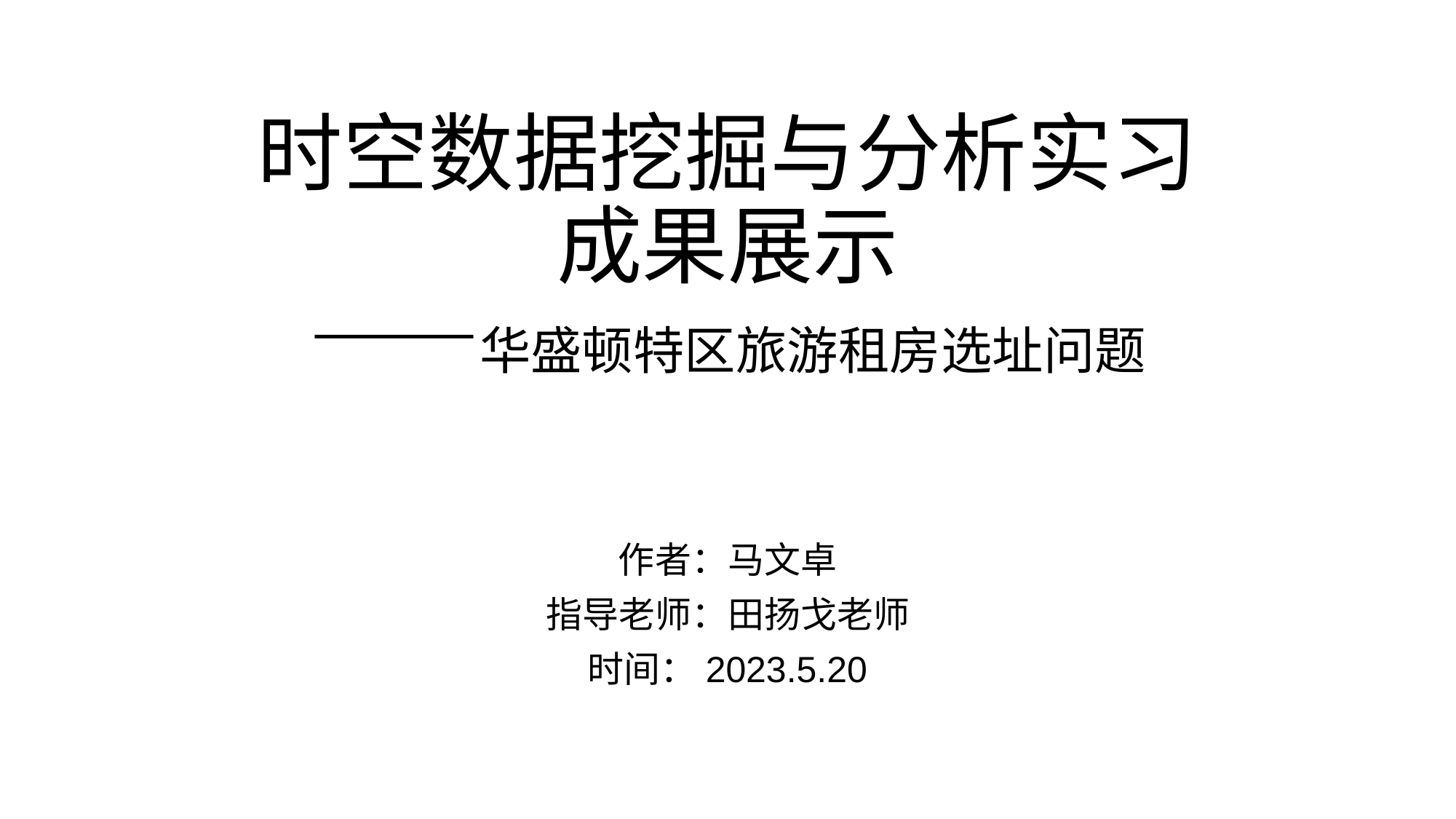

# 时空数据挖掘与分析实习 成果展示 ——华盛顿特区旅游租房选址问题
作者：马文卓
指导老师：田扬戈老师
时间：2023.5.20